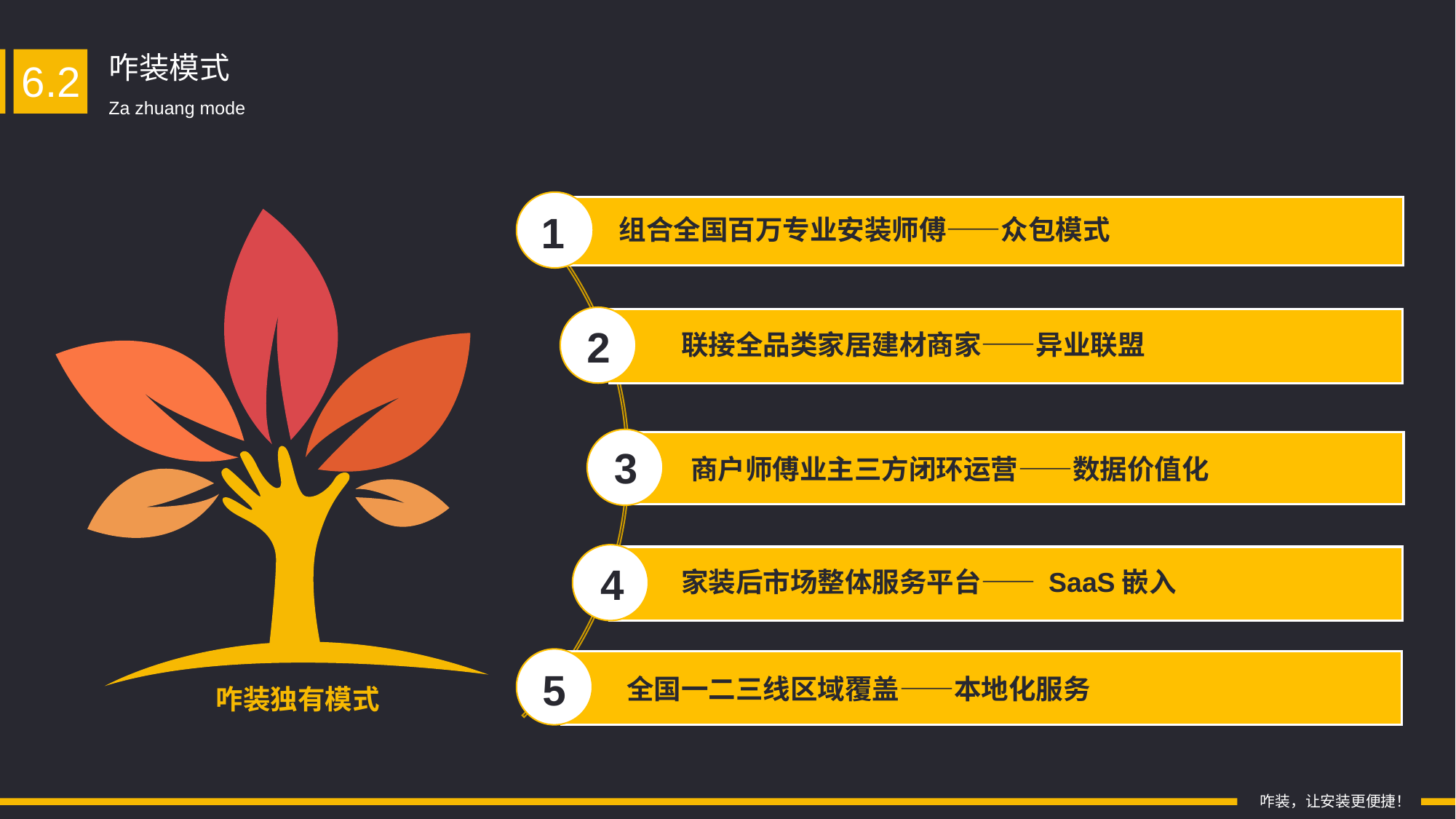

咋装模式

6.2

Za zhuang mode
   组合全国百万专业安装师傅——众包模式
  联接全品类家居建材商家——异业联盟
 商户师傅业主三方闭环运营——数据价值化
  家装后市场整体服务平台—— SaaS嵌入
 全国一二三线区域覆盖——本地化服务
1

咋装独有模式
2
3
4
5